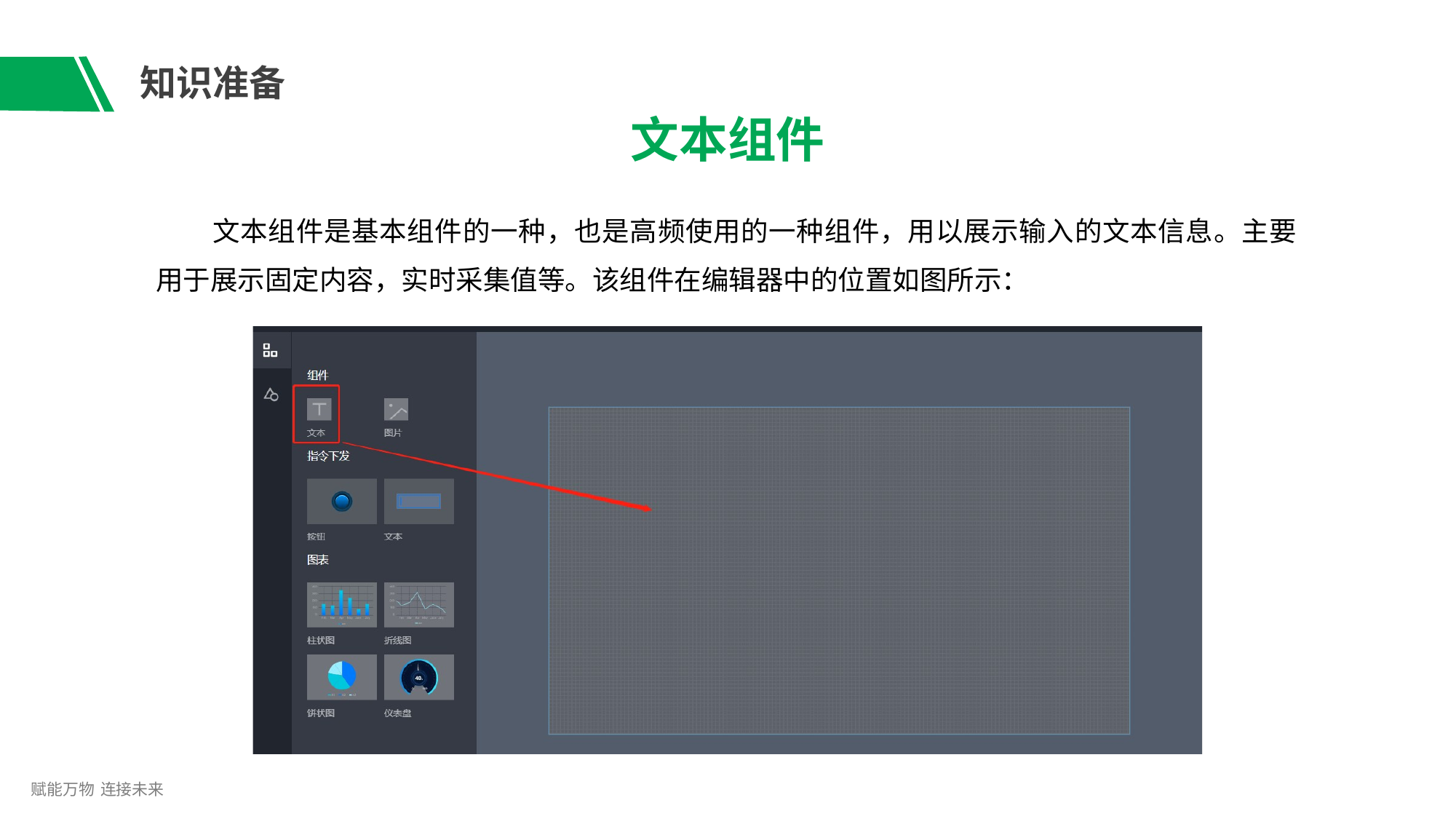

# 知识准备
文本组件
文本组件是基本组件的一种，也是高频使用的一种组件，用以展示输入的文本信息。主要
用于展示固定内容，实时采集值等。该组件在编辑器中的位置如图所示：

赋能万物 连接未来